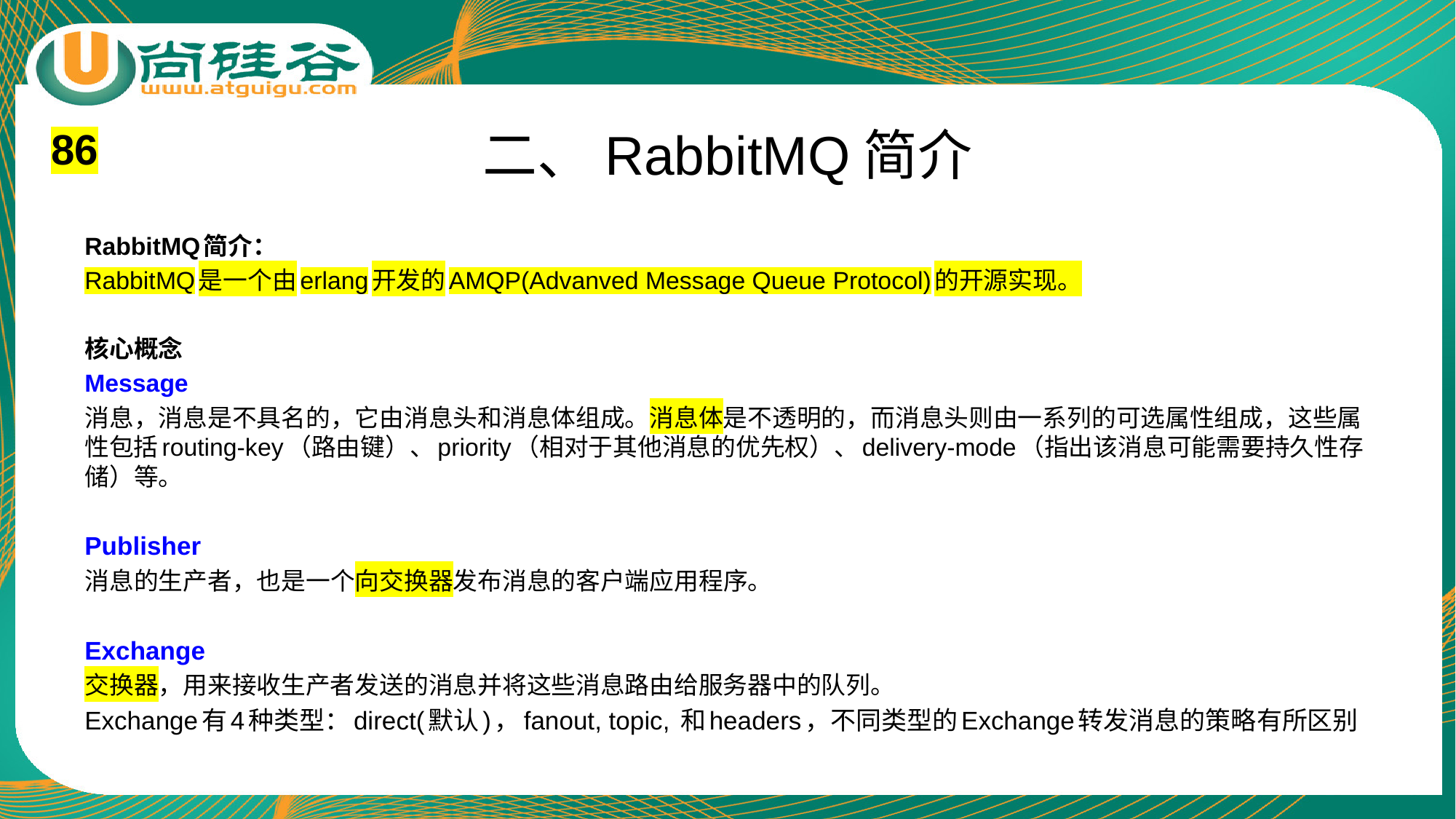

# 二、RabbitMQ简介
86
RabbitMQ简介：
RabbitMQ是一个由erlang开发的AMQP(Advanved Message Queue Protocol)的开源实现。

核心概念
Message
消息，消息是不具名的，它由消息头和消息体组成。消息体是不透明的，而消息头则由一系列的可选属性组成，这些属性包括routing-key（路由键）、priority（相对于其他消息的优先权）、delivery-mode（指出该消息可能需要持久性存储）等。

Publisher
消息的生产者，也是一个向交换器发布消息的客户端应用程序。

Exchange
交换器，用来接收生产者发送的消息并将这些消息路由给服务器中的队列。
Exchange有4种类型：direct(默认)，fanout, topic, 和headers，不同类型的Exchange转发消息的策略有所区别